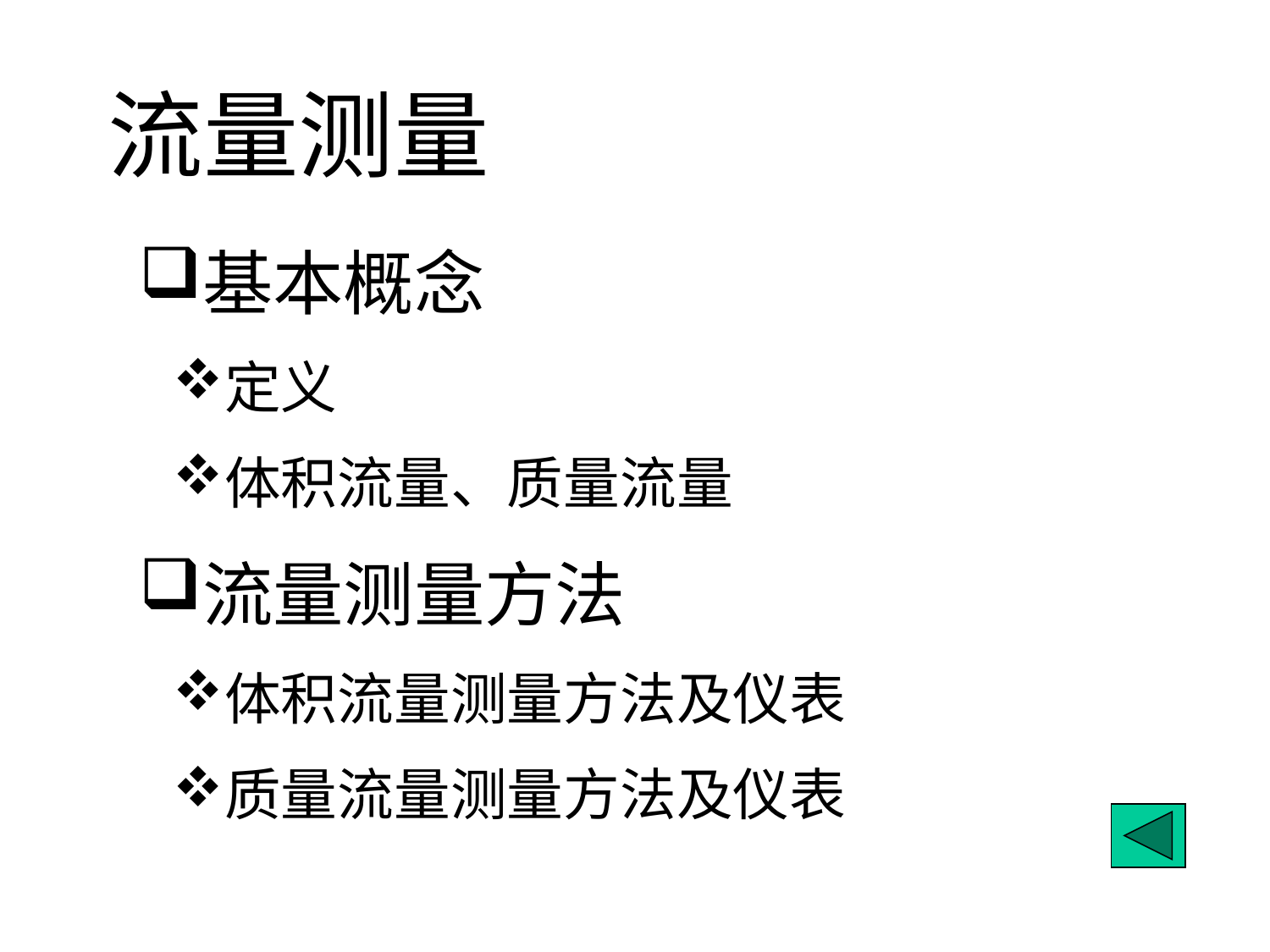

流量测量
基本概念
定义
体积流量、质量流量
流量测量方法
体积流量测量方法及仪表
质量流量测量方法及仪表